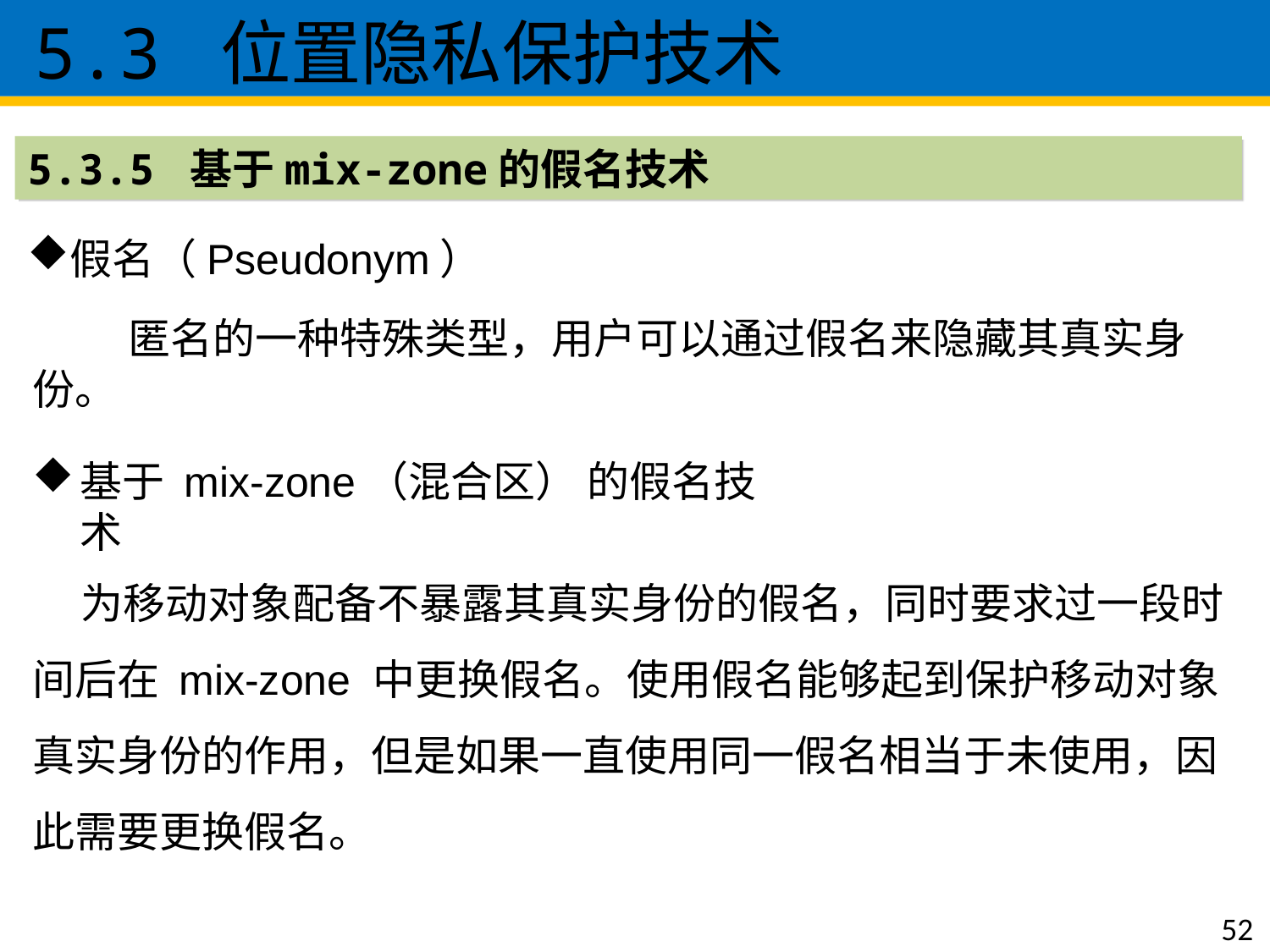

5.3 位置隐私保护技术
5.3.5 基于mix-zone的假名技术
假名（Pseudonym）
         匿名的一种特殊类型，用户可以通过假名来隐藏其真实身份。
基于 mix-zone（混合区） 的假名技术
    为移动对象配备不暴露其真实身份的假名，同时要求过一段时间后在 mix-zone 中更换假名。使用假名能够起到保护移动对象真实身份的作用，但是如果一直使用同一假名相当于未使用，因此需要更换假名。
52